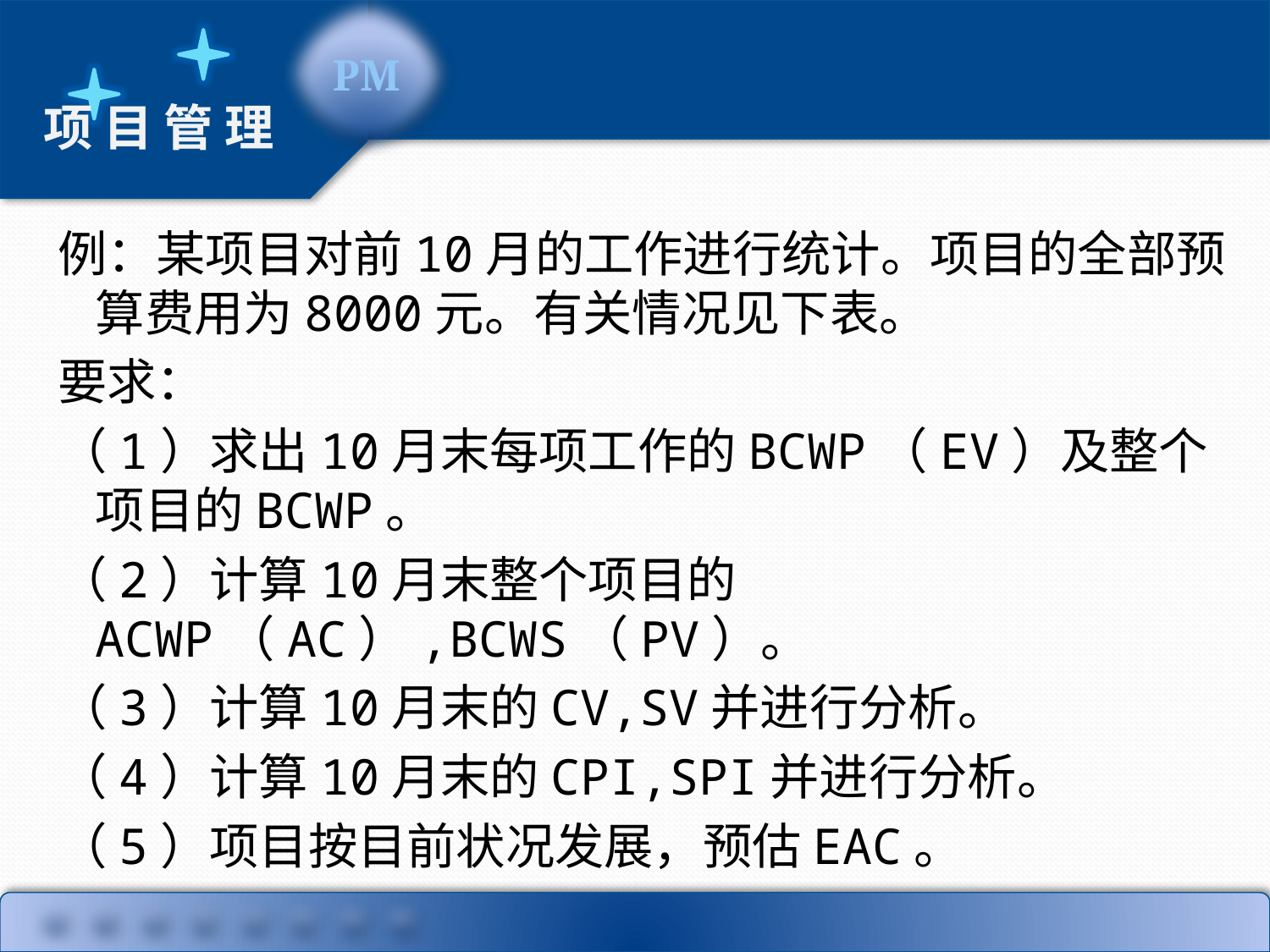

例：某项目对前10月的工作进行统计。项目的全部预算费用为8000元。有关情况见下表。
要求：
（1）求出10月末每项工作的BCWP（EV）及整个项目的BCWP。
（2）计算10月末整个项目的ACWP（AC）,BCWS（PV）。
（3）计算10月末的CV,SV并进行分析。
（4）计算10月末的CPI,SPI并进行分析。
（5）项目按目前状况发展，预估EAC。